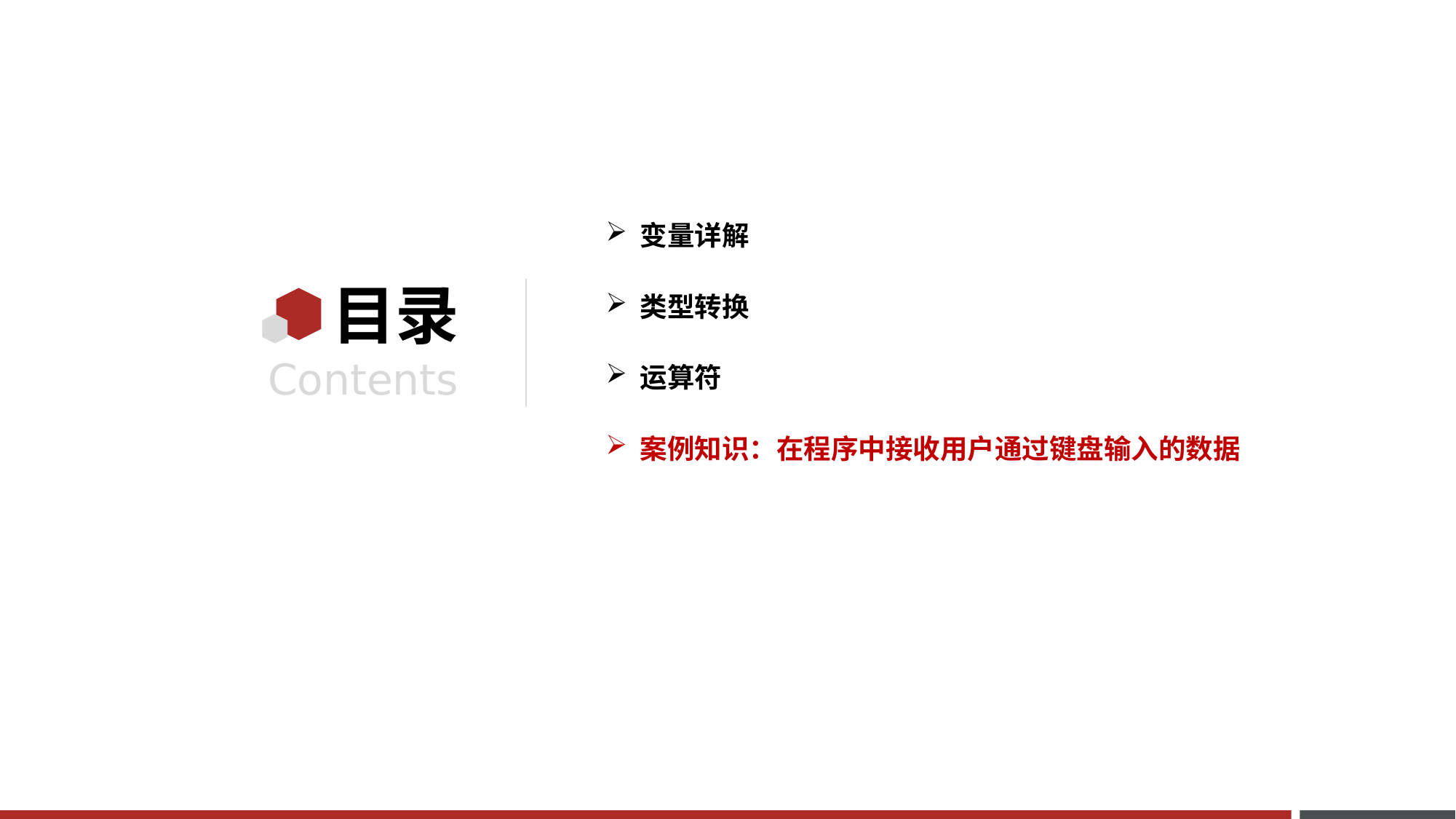

变量详解
类型转换
运算符
案例知识：在程序中接收用户通过键盘输入的数据